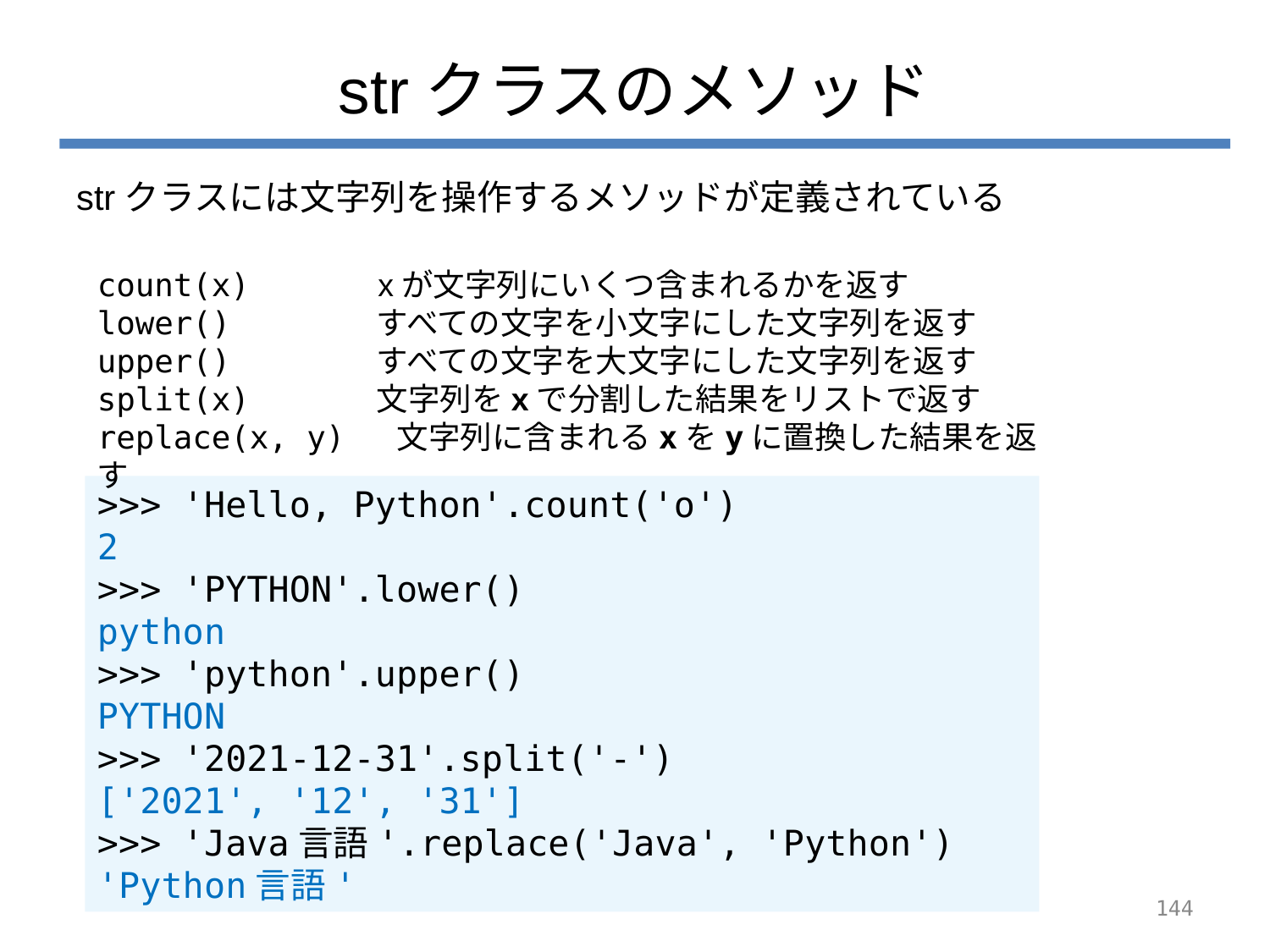

# strクラスのメソッド
strクラスには文字列を操作するメソッドが定義されている
count(x) 	   xが文字列にいくつ含まれるかを返す
lower() 	  すべての文字を小文字にした文字列を返す
upper() 	  すべての文字を大文字にした文字列を返す
split(x)  	  文字列をxで分割した結果をリストで返す
replace(x, y)	  文字列に含まれるxをyに置換した結果を返す

>>> 'Hello, Python'.count('o')
2
>>> 'PYTHON'.lower()
python
>>> 'python'.upper()
PYTHON
>>> '2021-12-31'.split('-')
['2021', '12', '31']
>>> 'Java言語'.replace('Java', 'Python')
'Python言語'
144